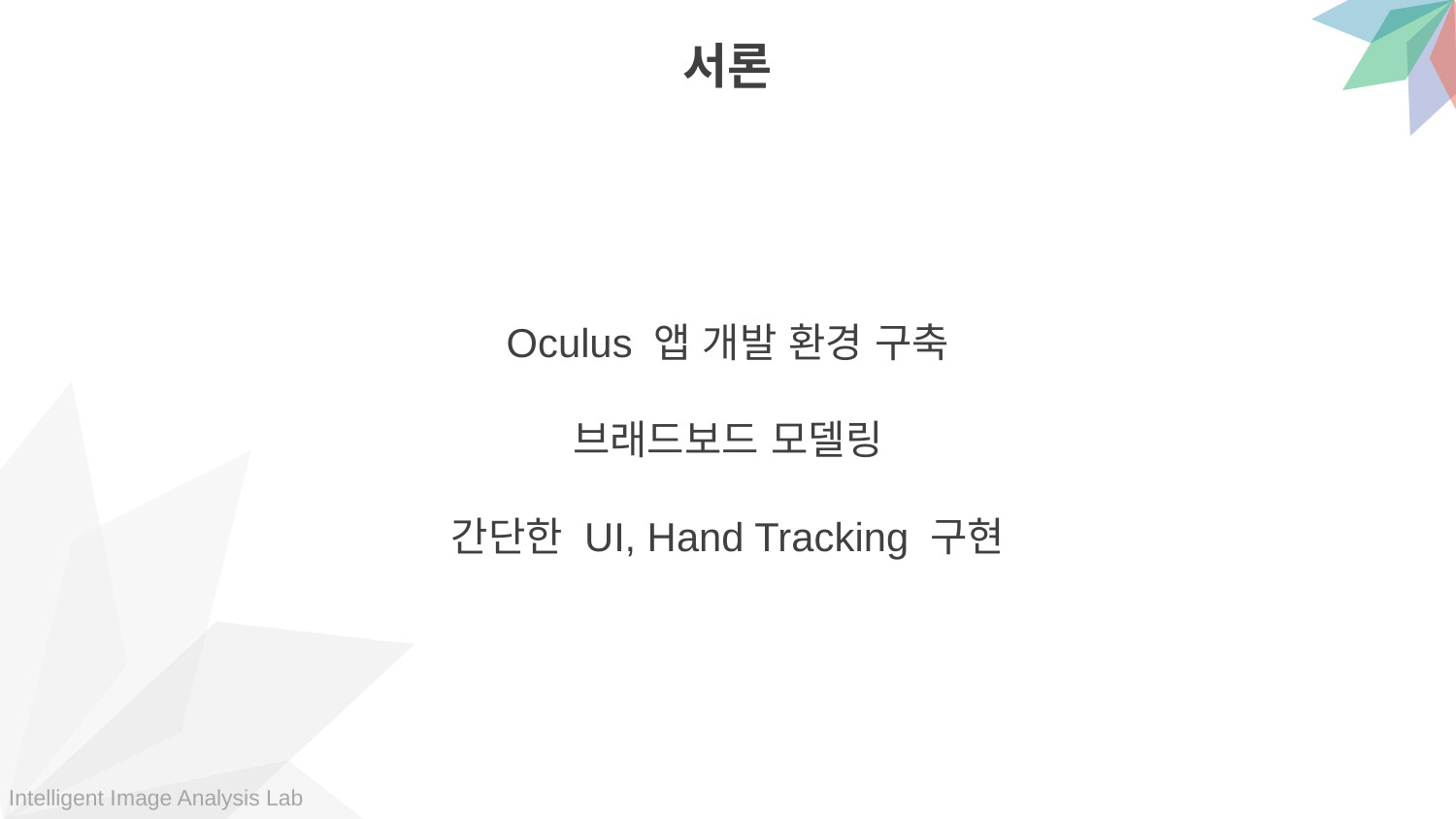

서론
Oculus 앱 개발 환경 구축
브래드보드 모델링
간단한 UI, Hand Tracking 구현